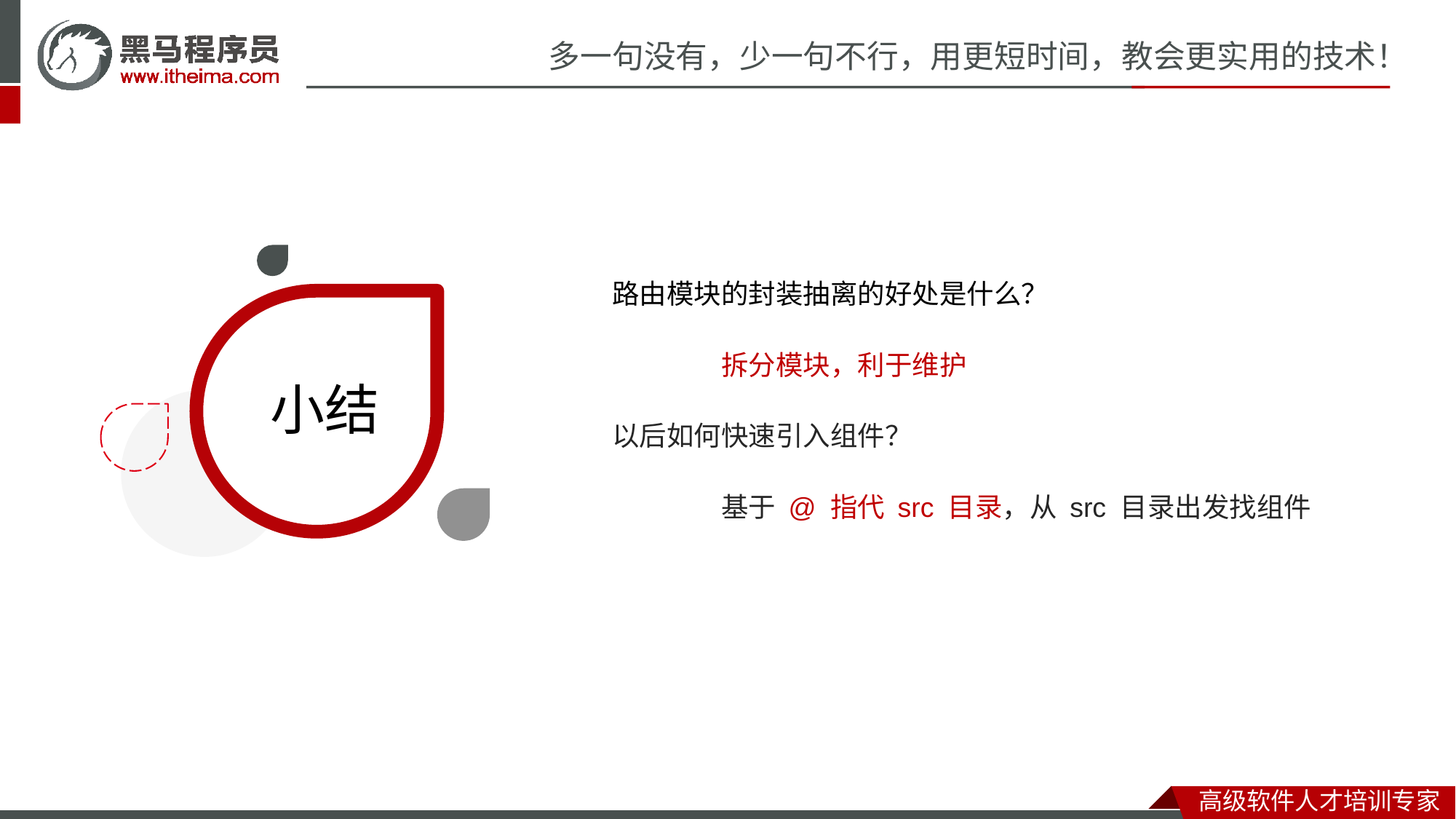

路由模块的封装抽离的好处是什么？
	拆分模块，利于维护
以后如何快速引入组件？
	基于 @ 指代 src 目录，从 src 目录出发找组件